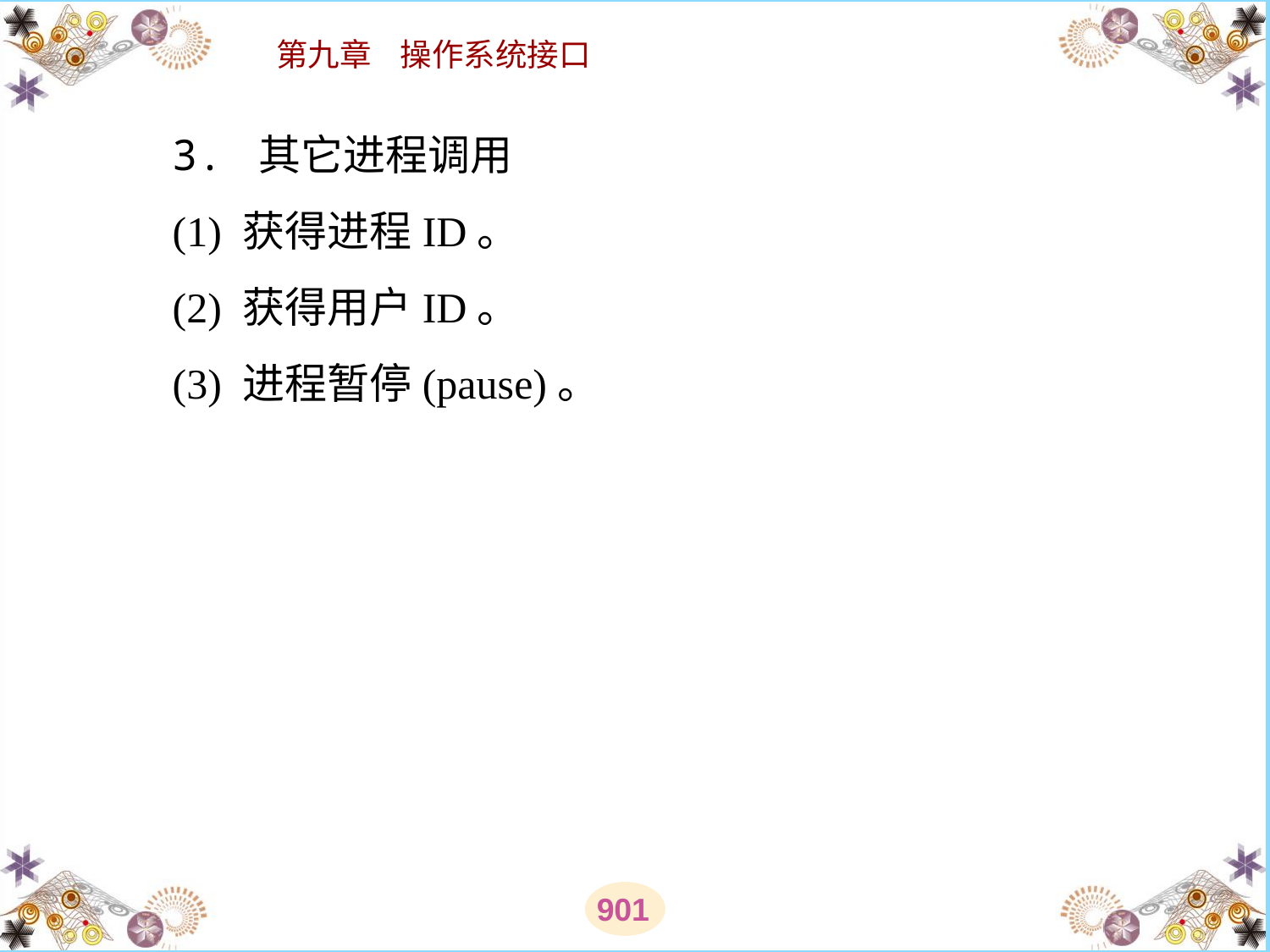

# 3. 其它进程调用 　　(1) 获得进程ID。 　　(2) 获得用户ID。 　　(3) 进程暂停(pause)。